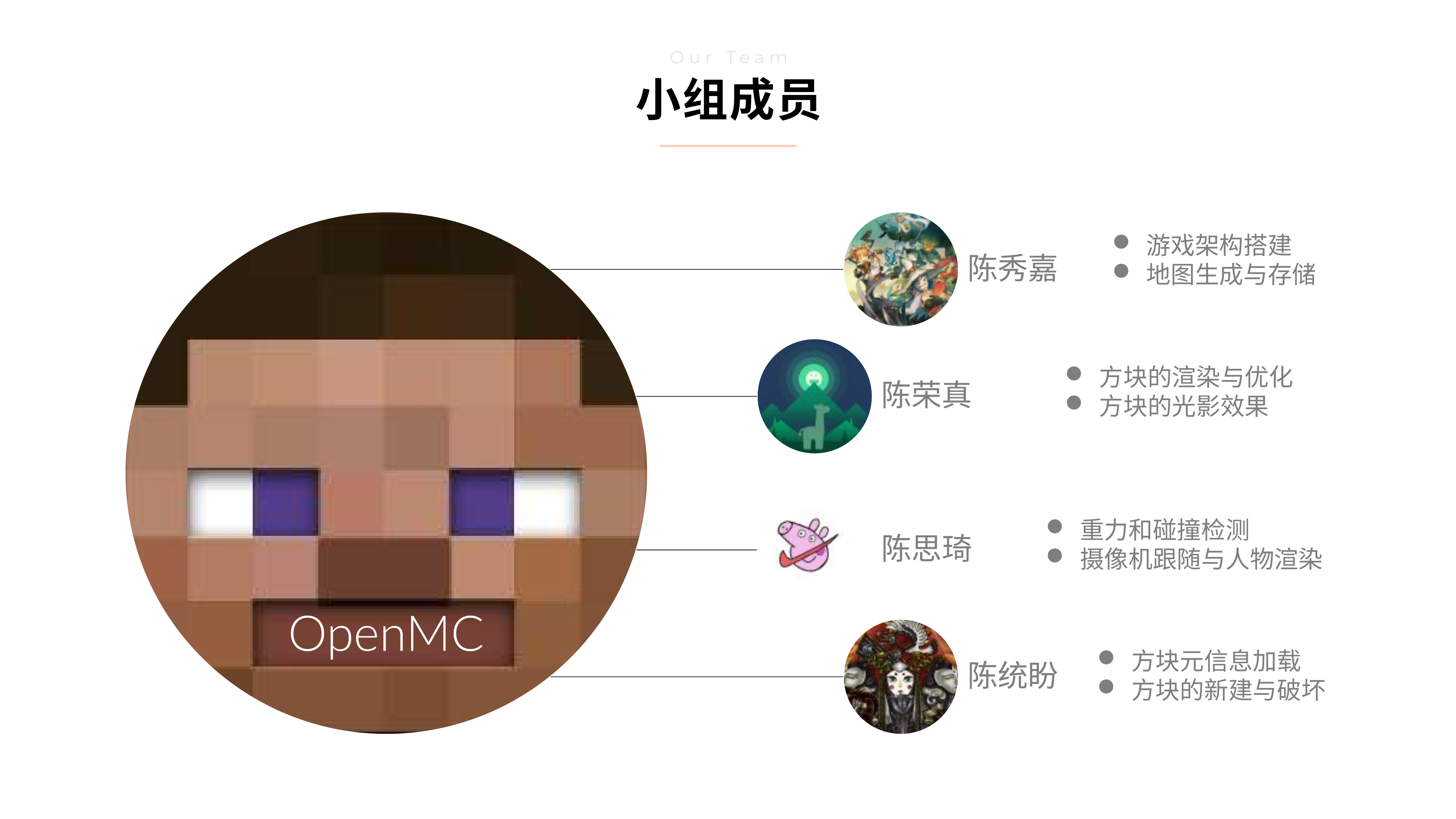

Our Team
小组成员
OpenMC
陈秀嘉
陈荣真
陈思琦
陈统盼
游戏架构搭建
地图生成与存储
方块的渲染与优化
方块的光影效果
重力和碰撞检测
摄像机跟随与人物渲染
方块元信息加载
方块的新建与破坏